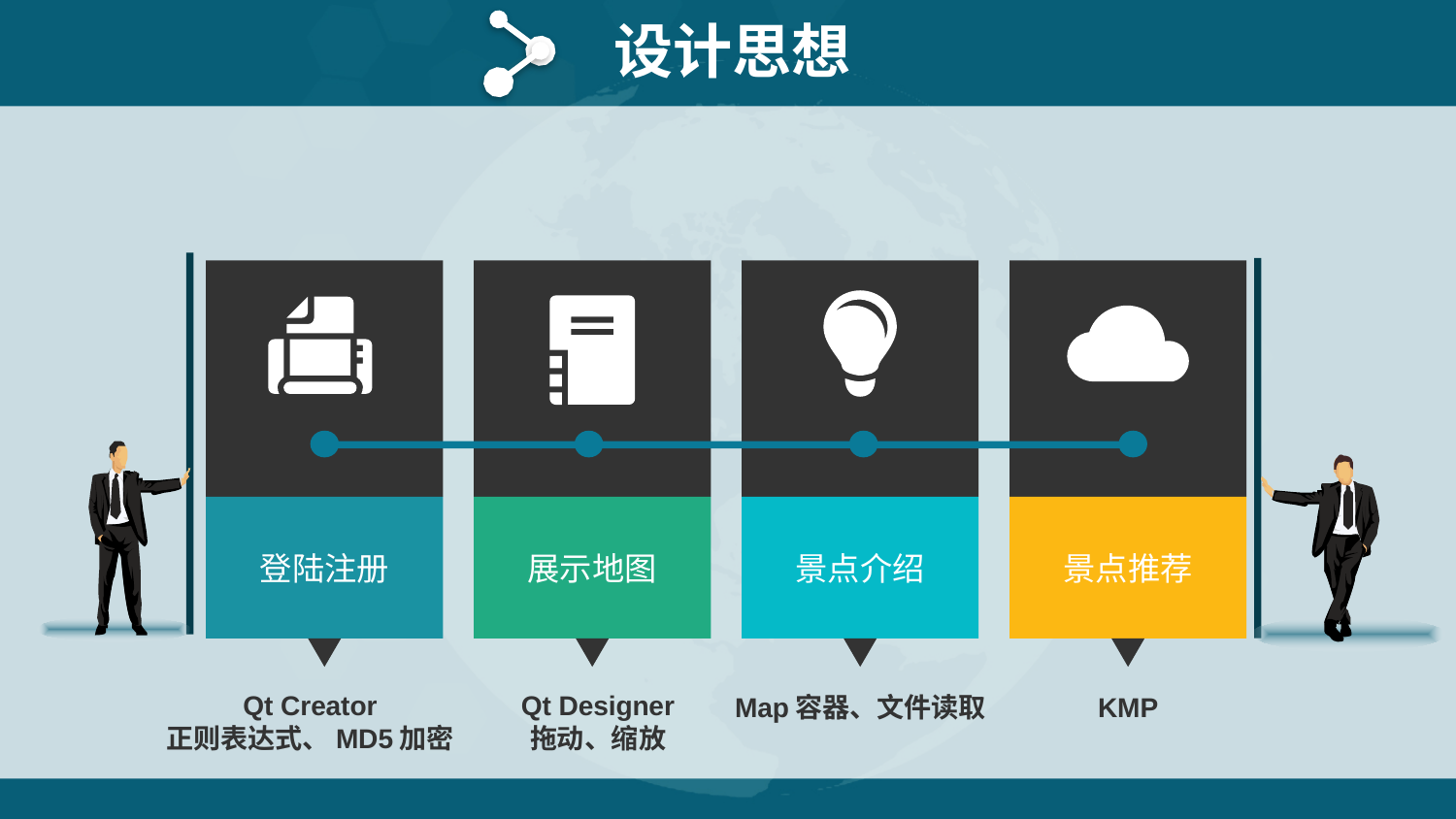

设计思想

登陆注册
展示地图
景点介绍
景点推荐

Qt Designer
拖动、缩放
Qt Creator
正则表达式、MD5加密
Map容器、文件读取
KMP